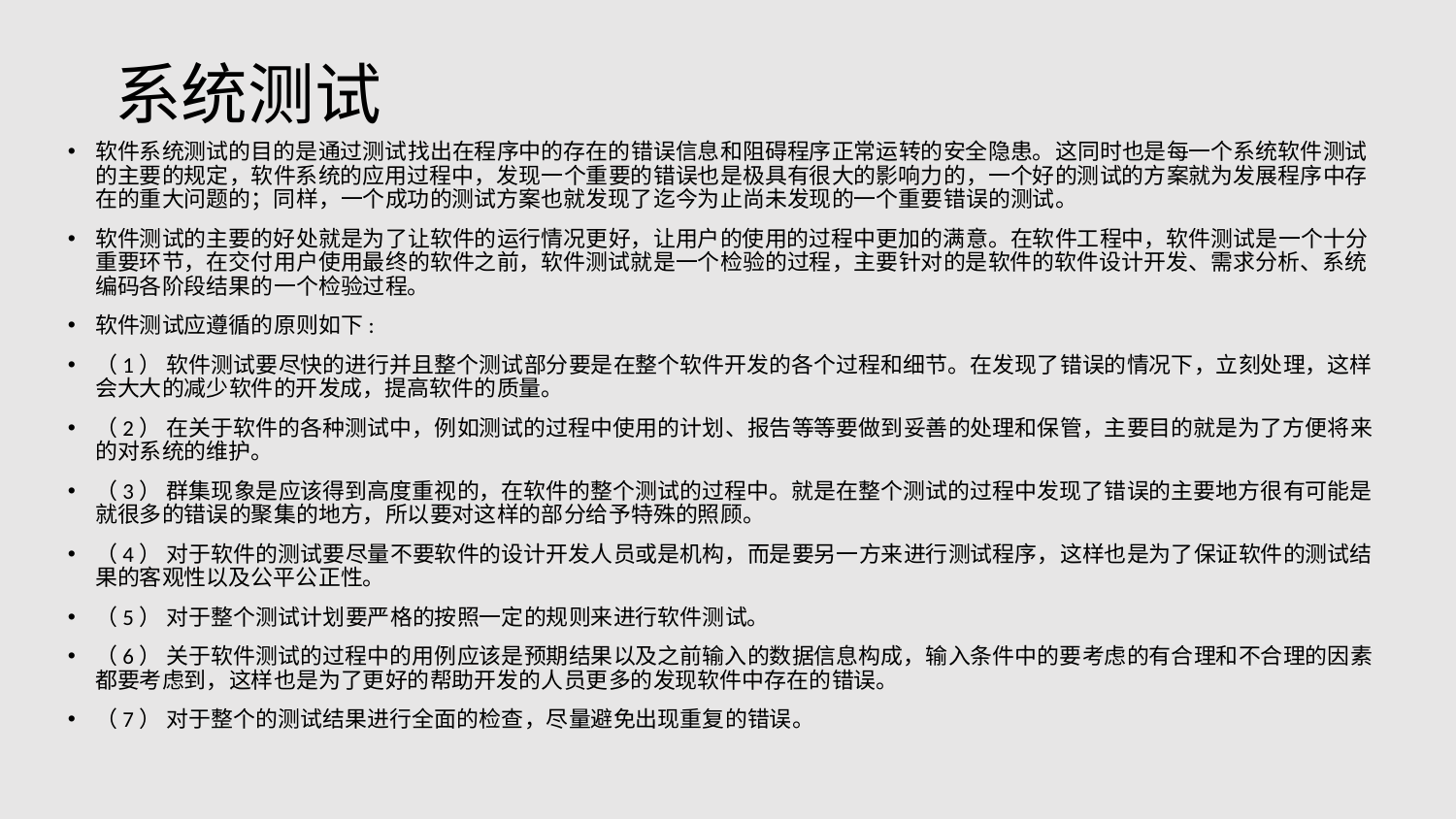

# 系统测试
软件系统测试的目的是通过测试找出在程序中的存在的错误信息和阻碍程序正常运转的安全隐患。这同时也是每一个系统软件测试的主要的规定，软件系统的应用过程中，发现一个重要的错误也是极具有很大的影响力的，一个好的测试的方案就为发展程序中存在的重大问题的；同样，一个成功的测试方案也就发现了迄今为止尚未发现的一个重要错误的测试。
软件测试的主要的好处就是为了让软件的运行情况更好，让用户的使用的过程中更加的满意。在软件工程中，软件测试是一个十分重要环节，在交付用户使用最终的软件之前，软件测试就是一个检验的过程，主要针对的是软件的软件设计开发、需求分析、系统编码各阶段结果的一个检验过程。
软件测试应遵循的原则如下:
（1） 软件测试要尽快的进行并且整个测试部分要是在整个软件开发的各个过程和细节。在发现了错误的情况下，立刻处理，这样会大大的减少软件的开发成，提高软件的质量。
（2） 在关于软件的各种测试中，例如测试的过程中使用的计划、报告等等要做到妥善的处理和保管，主要目的就是为了方便将来的对系统的维护。
（3） 群集现象是应该得到高度重视的，在软件的整个测试的过程中。就是在整个测试的过程中发现了错误的主要地方很有可能是就很多的错误的聚集的地方，所以要对这样的部分给予特殊的照顾。
（4） 对于软件的测试要尽量不要软件的设计开发人员或是机构，而是要另一方来进行测试程序，这样也是为了保证软件的测试结果的客观性以及公平公正性。
（5） 对于整个测试计划要严格的按照一定的规则来进行软件测试。
（6） 关于软件测试的过程中的用例应该是预期结果以及之前输入的数据信息构成，输入条件中的要考虑的有合理和不合理的因素都要考虑到，这样也是为了更好的帮助开发的人员更多的发现软件中存在的错误。
（7） 对于整个的测试结果进行全面的检查，尽量避免出现重复的错误。